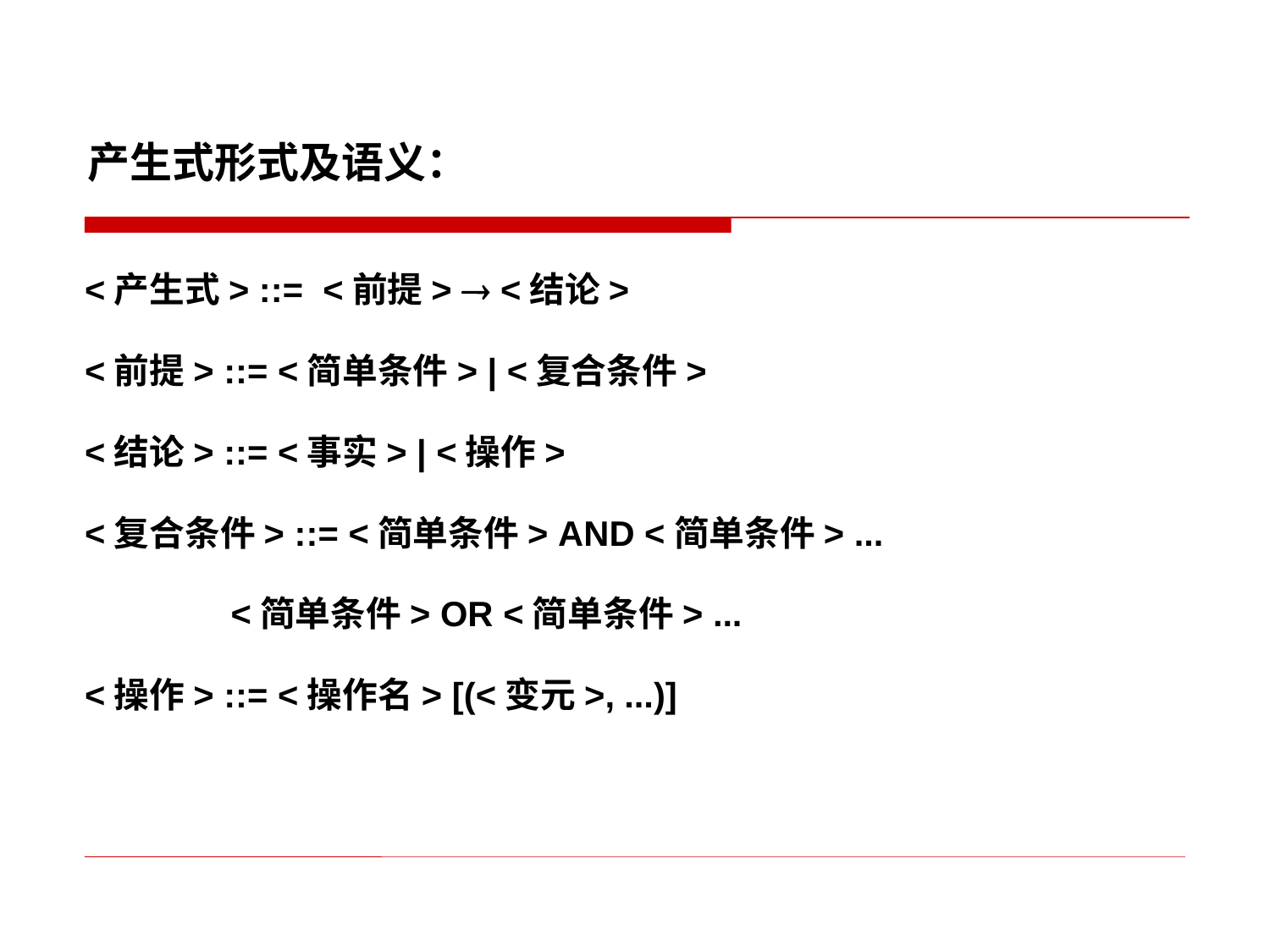

产生式形式及语义：
<产生式> ::=  <前提> → <结论>
<前提> ::= <简单条件> | <复合条件>
<结论> ::= <事实> | <操作>
<复合条件> ::= <简单条件> AND <简单条件> ...
               <简单条件> OR <简单条件> ...
<操作> ::= <操作名> [(<变元>, ...)]